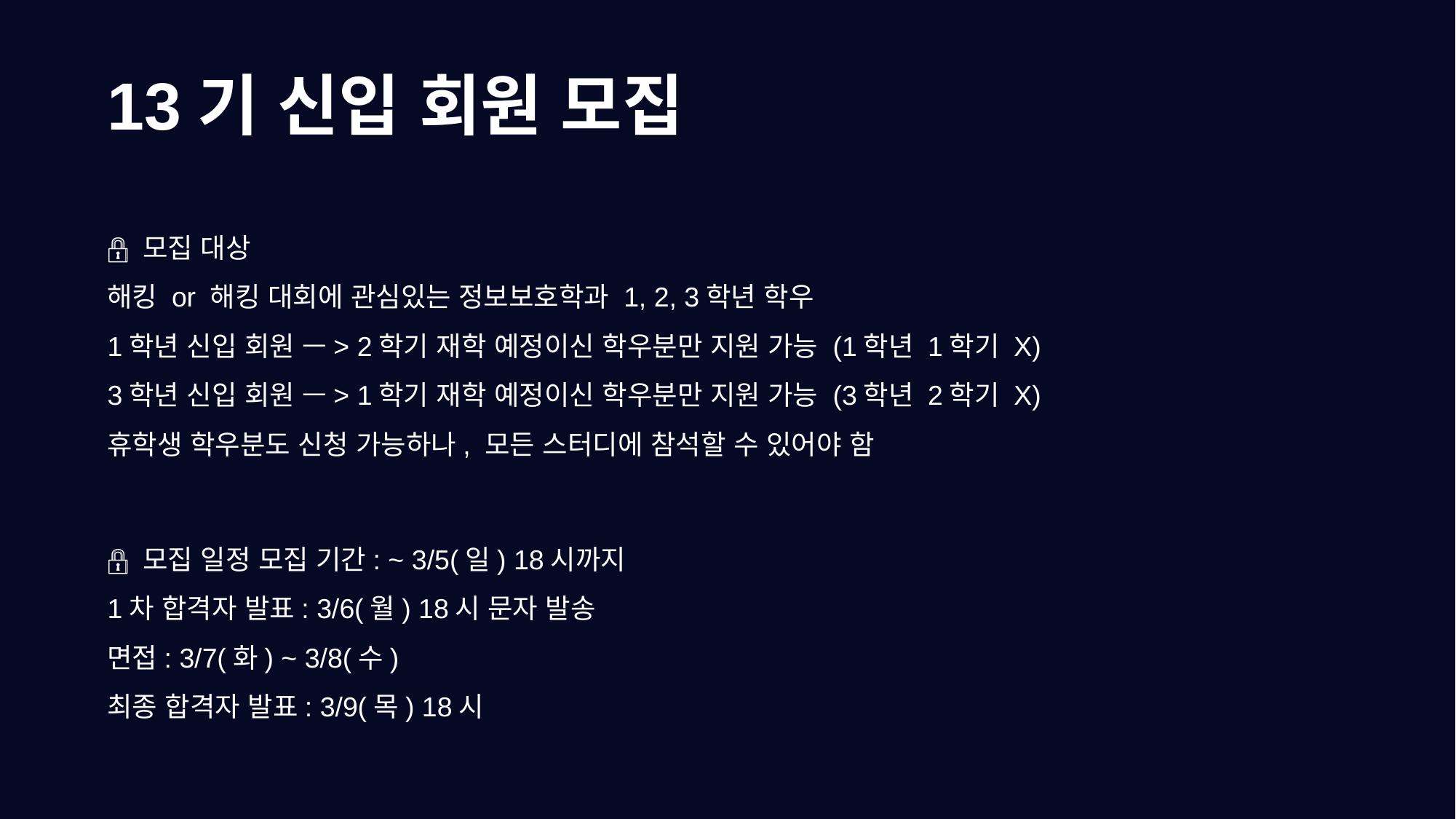

13기 신입 회원 모집
🔒 모집 대상
해킹 or 해킹 대회에 관심있는 정보보호학과 1, 2, 3학년 학우
1학년 신입 회원 —> 2학기 재학 예정이신 학우분만 지원 가능 (1학년 1학기 X)
3학년 신입 회원 —> 1학기 재학 예정이신 학우분만 지원 가능 (3학년 2학기 X)
휴학생 학우분도 신청 가능하나, 모든 스터디에 참석할 수 있어야 함
🔒 모집 일정 모집 기간: ~ 3/5(일) 18시까지
1차 합격자 발표: 3/6(월) 18시 문자 발송
면접: 3/7(화) ~ 3/8(수)
최종 합격자 발표: 3/9(목) 18시